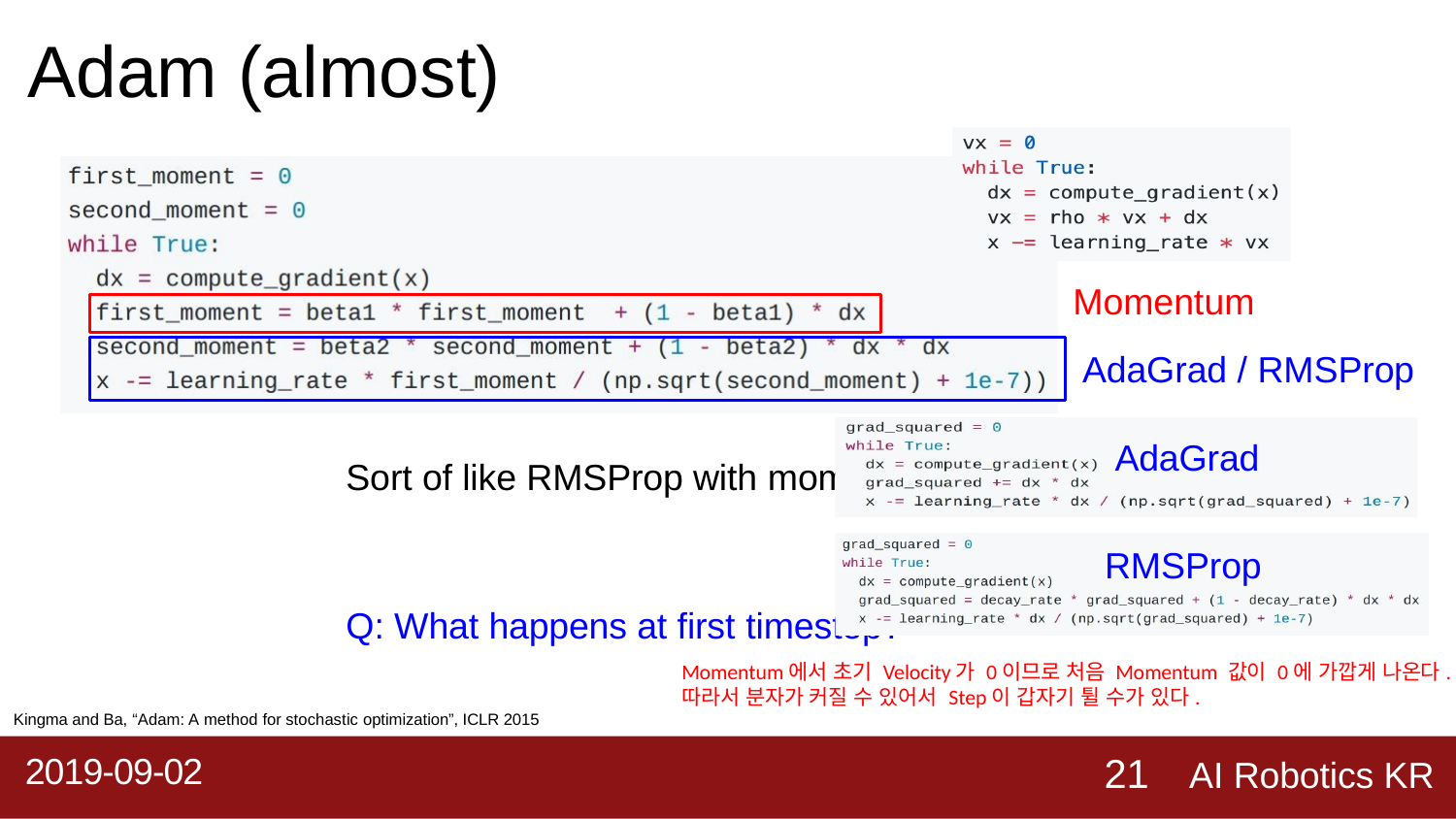

# Adam (almost)

Momentum
AdaGrad / RMSProp

Sort of like RMSProp with momentum

Q: What happens at first timestep?

AdaGrad

RMSProp
Momentum에서 초기 Velocity가 0이므로 처음 Momentum 값이 0에 가깝게 나온다.
따라서 분자가 커질 수 있어서 Step이 갑자기 튈 수가 있다.
Kingma and Ba, “Adam: A method for stochastic optimization”, ICLR 2015
AI Robotics KR
2019-09-02
21